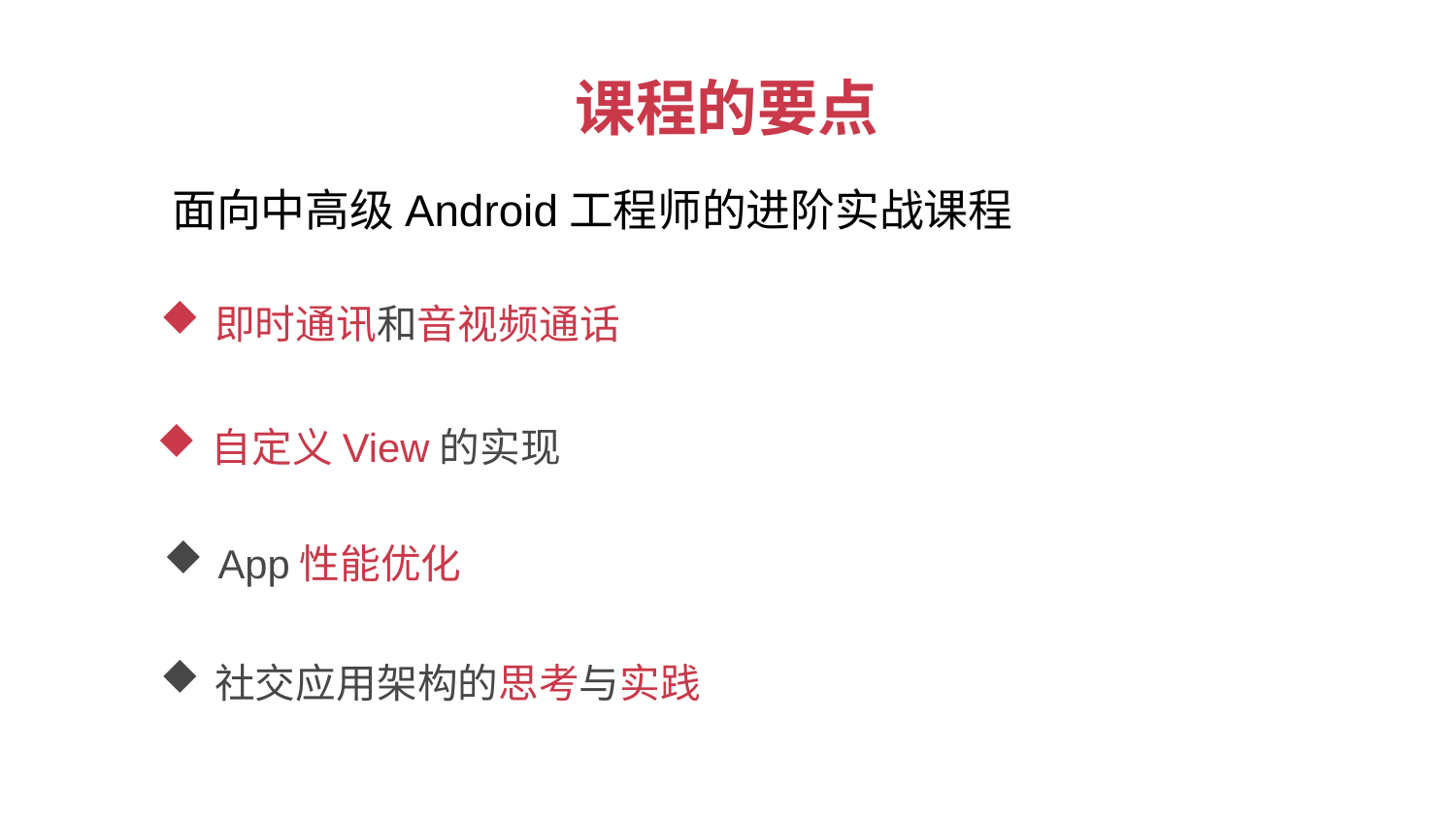

课程的要点
面向中高级Android工程师的进阶实战课程
即时通讯和音视频通话
自定义View的实现
App性能优化
社交应用架构的思考与实践